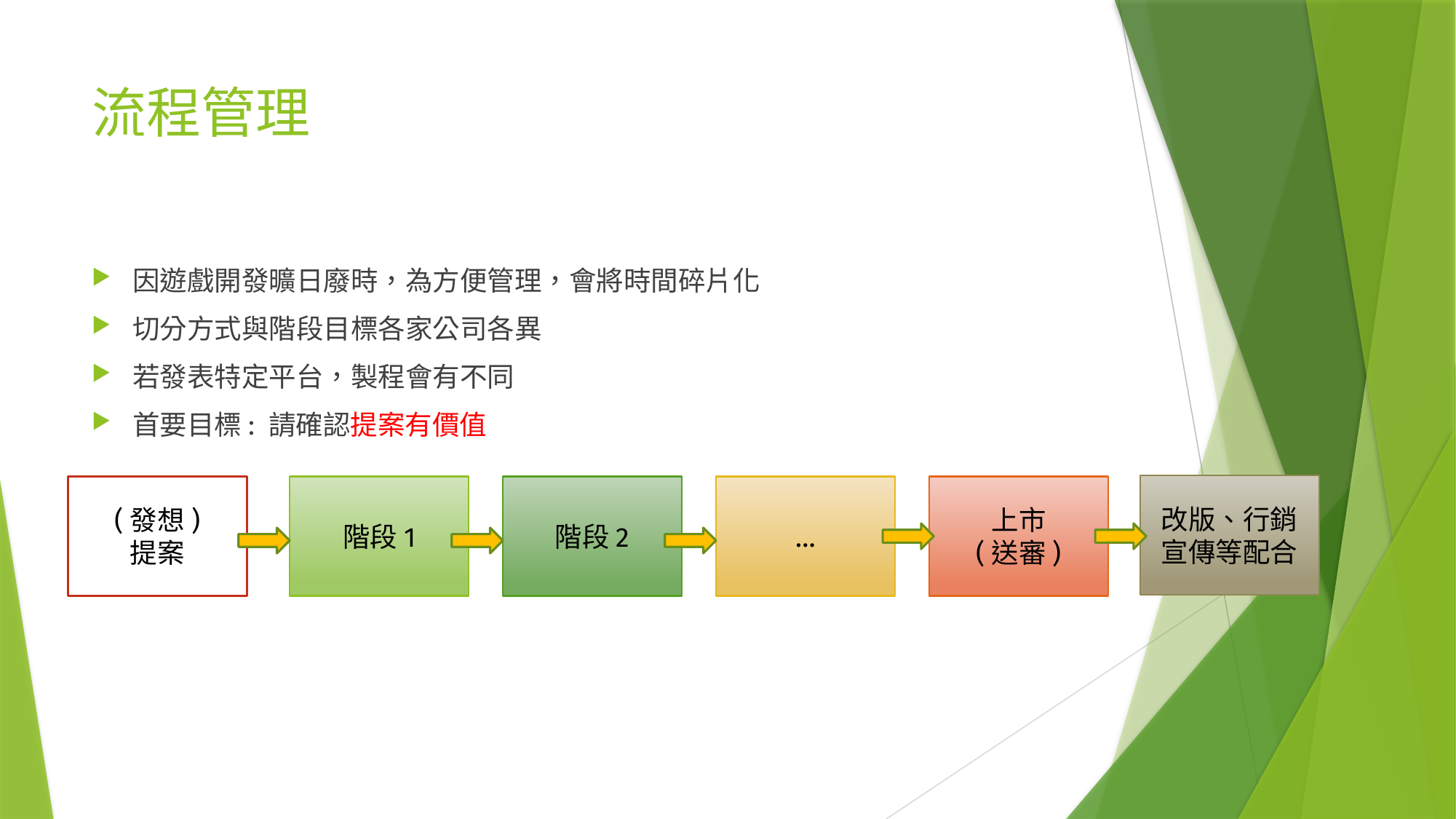

# 流程管理
因遊戲開發曠日廢時，為方便管理，會將時間碎片化
切分方式與階段目標各家公司各異
若發表特定平台，製程會有不同
首要目標: 請確認提案有價值
改版、行銷宣傳等配合
上市
(送審)
(發想)
提案
階段1
階段2
…